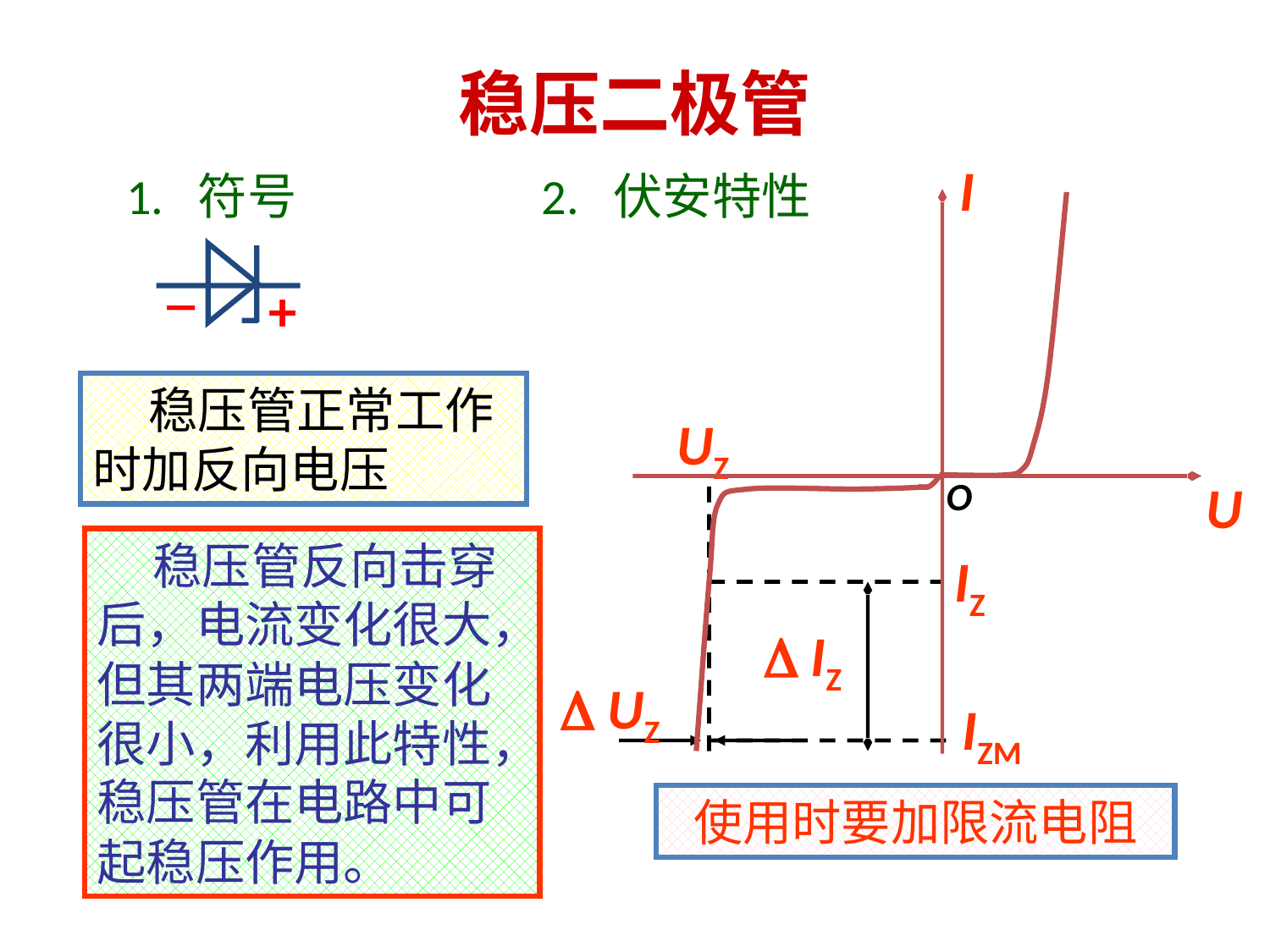

# 稳压二极管
I

U

O
1.  符号
2.  伏安特性
_
+

    稳压管正常工作时加反向电压
UZ

    稳压管反向击穿后，电流变化很大，但其两端电压变化很小，利用此特性，稳压管在电路中可起稳压作用。
IZ

Δ IZ
Δ UZ
IZM

使用时要加限流电阻